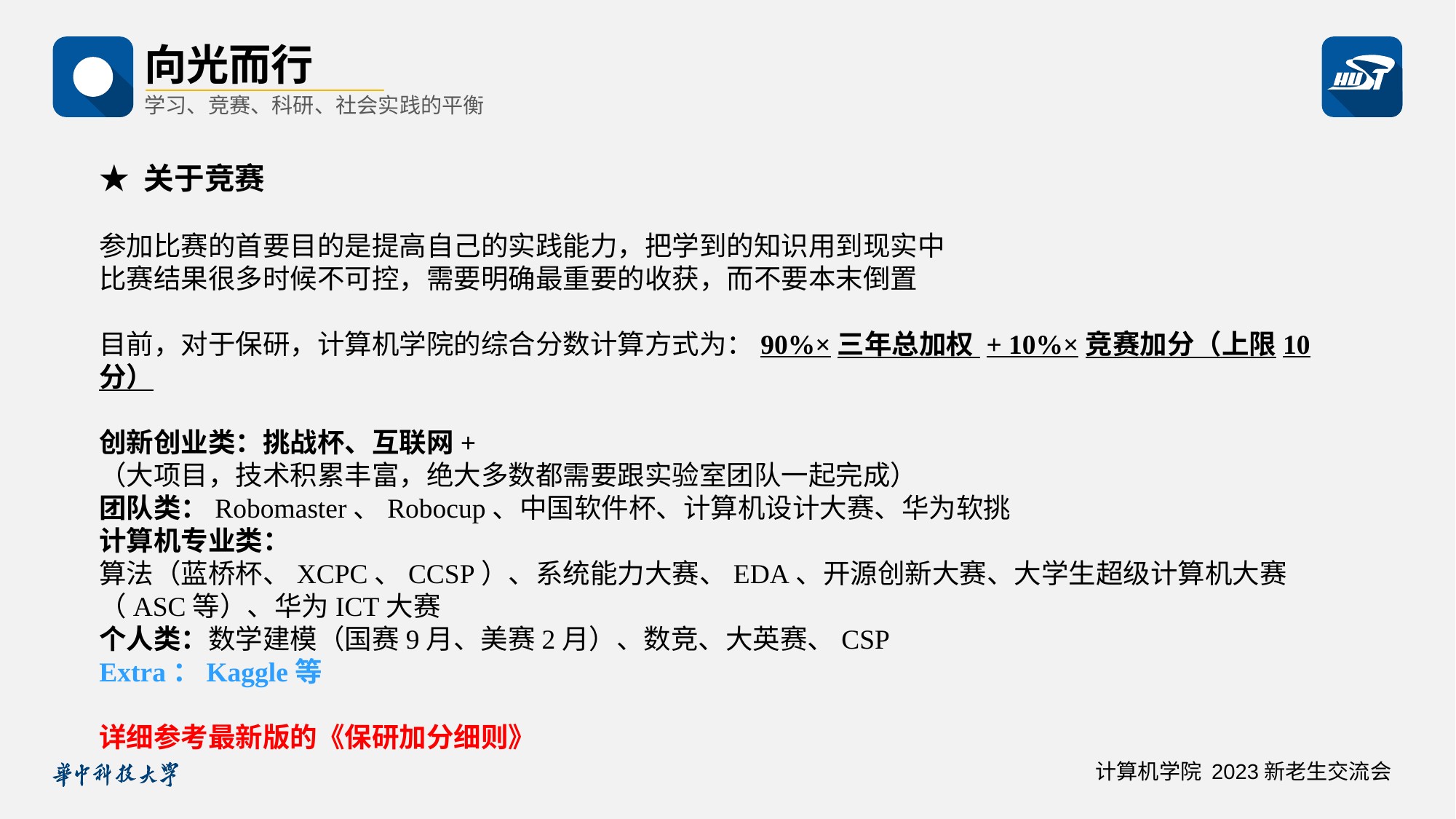

向光而行
学习、竞赛、科研、社会实践的平衡
★ 关于竞赛

参加比赛的首要目的是提高自己的实践能力，把学到的知识用到现实中
比赛结果很多时候不可控，需要明确最重要的收获，而不要本末倒置

目前，对于保研，计算机学院的综合分数计算方式为：90%×三年总加权 + 10%×竞赛加分（上限10分）

创新创业类：挑战杯、互联网+
（大项目，技术积累丰富，绝大多数都需要跟实验室团队一起完成）
团队类：Robomaster、Robocup、中国软件杯、计算机设计大赛、华为软挑
计算机专业类：
算法（蓝桥杯、XCPC、CCSP）、系统能力大赛、EDA、开源创新大赛、大学生超级计算机大赛（ASC等）、华为ICT大赛
个人类：数学建模（国赛9月、美赛2月）、数竞、大英赛、CSP
Extra：Kaggle等

详细参考最新版的《保研加分细则》